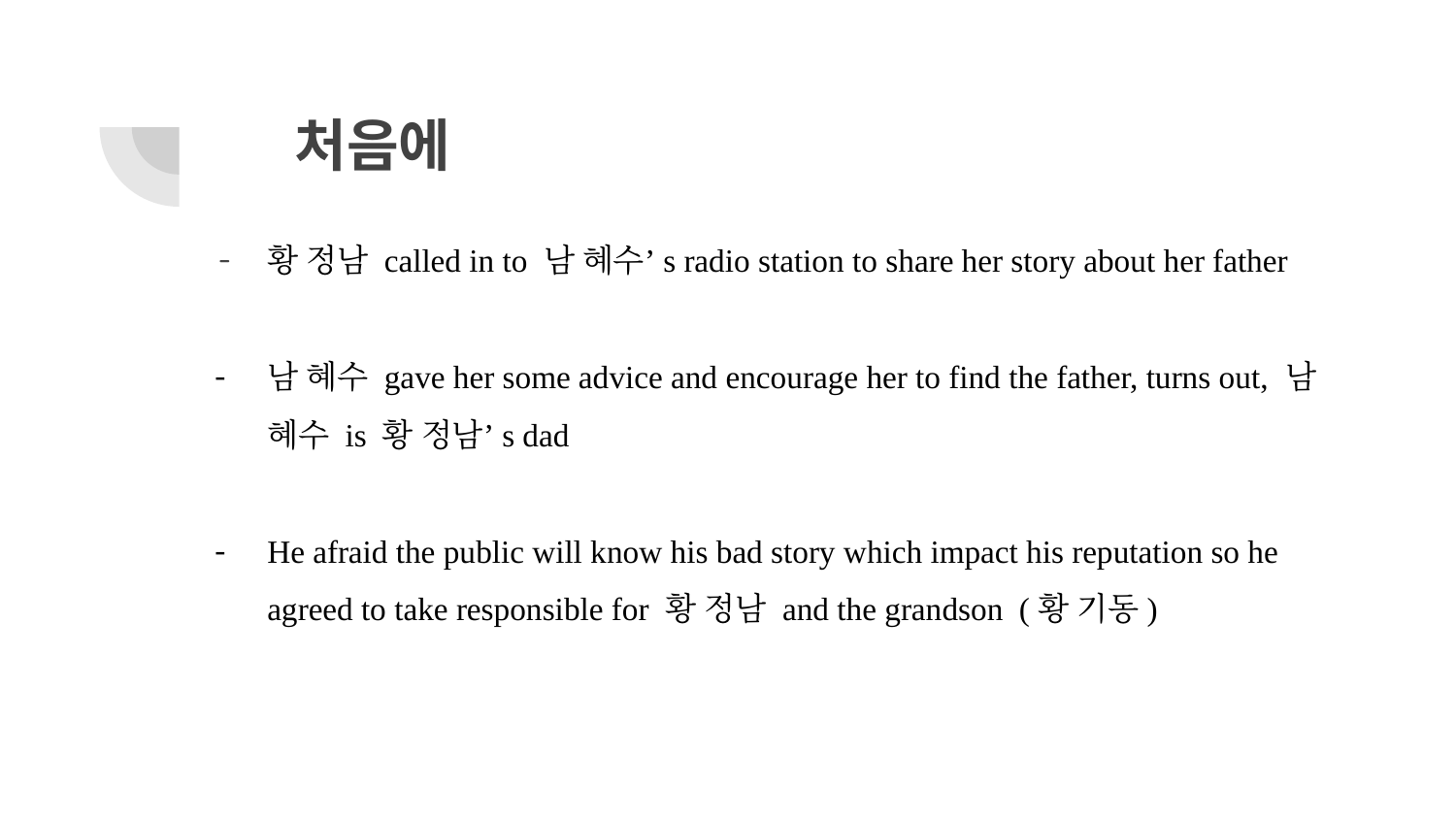

# 처음에
황 정남 called in to 남 혜수’s radio station to share her story about her father

남 혜수 gave her some advice and encourage her to find the father, turns out, 남 혜수 is 황 정남’s dad

He afraid the public will know his bad story which impact his reputation so he agreed to take responsible for 황 정남 and the grandson  (황 기동)